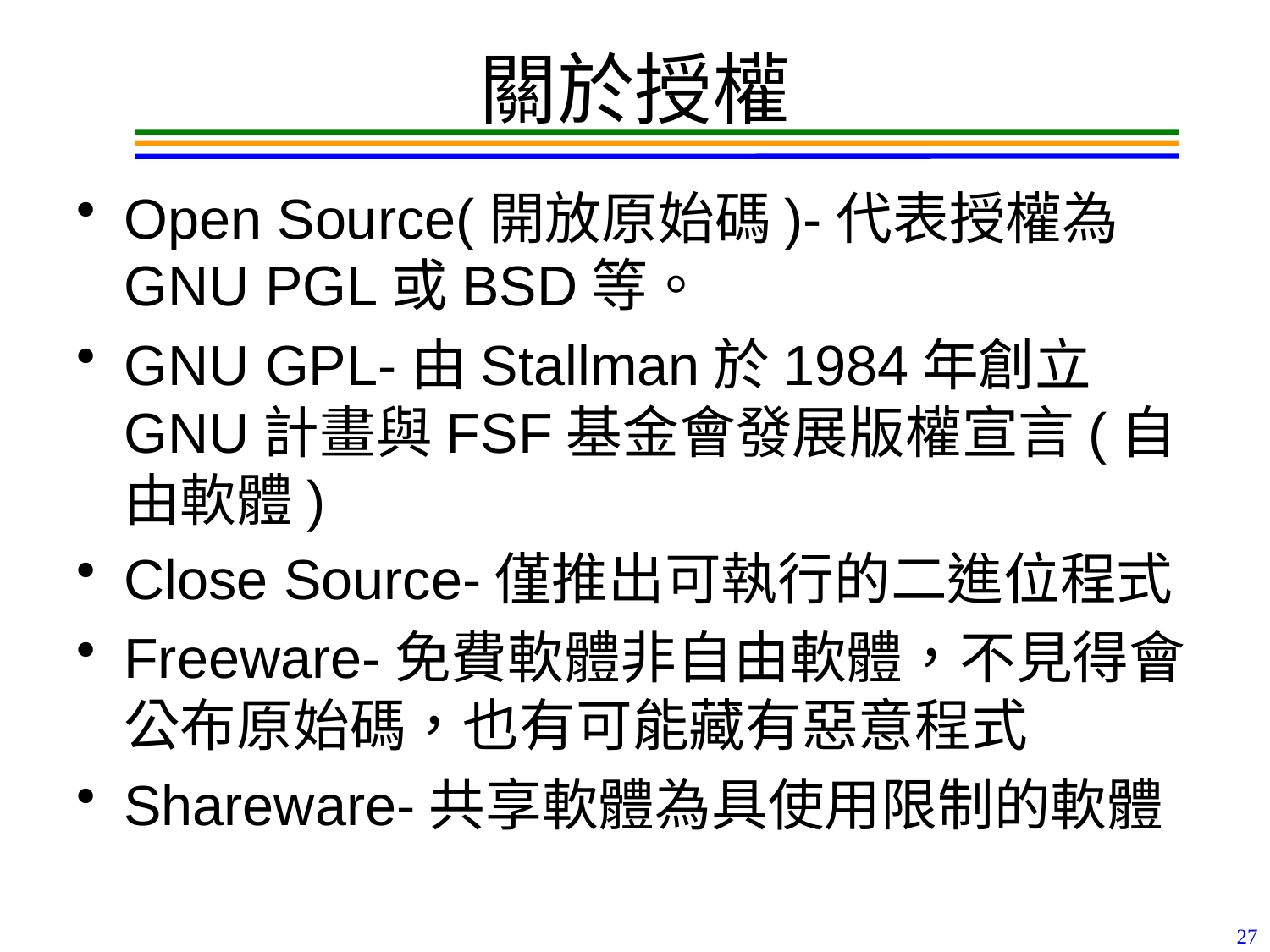

# 關於授權
Open Source(開放原始碼)-代表授權為GNU PGL或BSD等。
GNU GPL-由Stallman於1984年創立GNU計畫與FSF基金會發展版權宣言(自由軟體)
Close Source-僅推出可執行的二進位程式
Freeware-免費軟體非自由軟體，不見得會公布原始碼，也有可能藏有惡意程式
Shareware-共享軟體為具使用限制的軟體

27